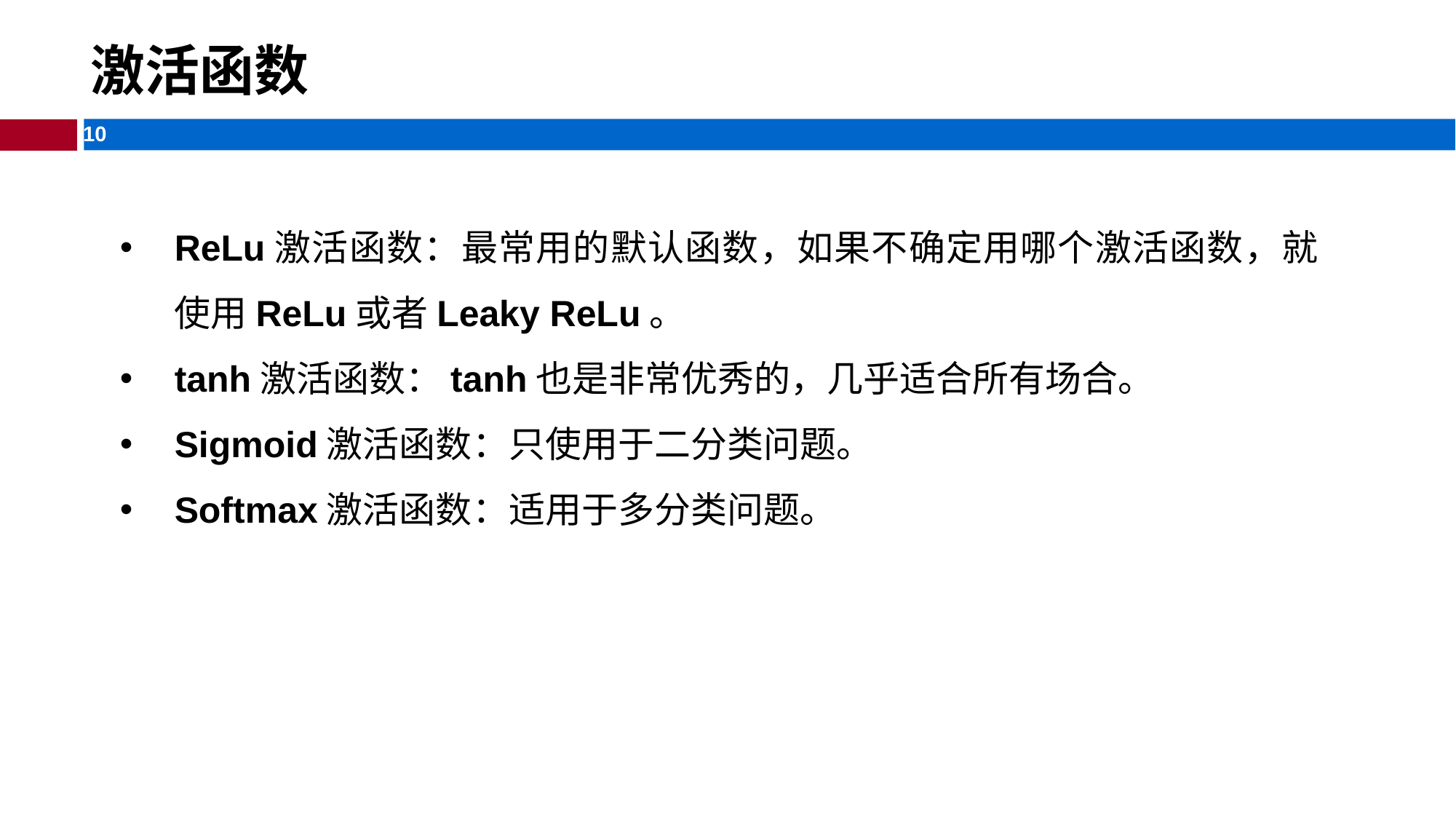

# 激活函数
ReLu激活函数：最常用的默认函数，如果不确定用哪个激活函数，就使用ReLu或者Leaky ReLu。
tanh激活函数：tanh也是非常优秀的，几乎适合所有场合。
Sigmoid激活函数：只使用于二分类问题。
Softmax激活函数：适用于多分类问题。